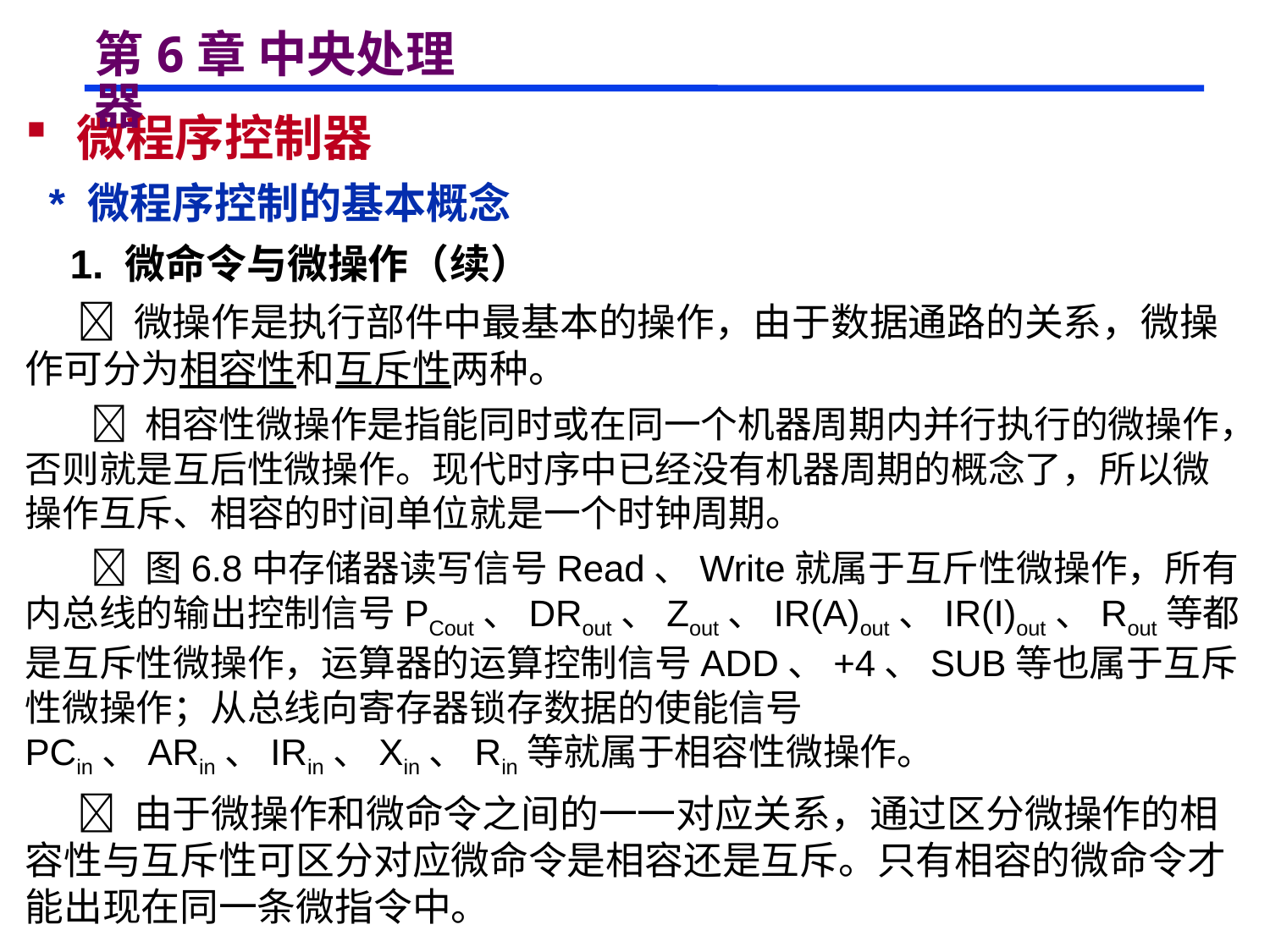

# 第6章 中央处理器
 微程序控制器
  * 微程序控制的基本概念
    1. 微命令与微操作（续）
      • 微操作是执行部件中最基本的操作，由于数据通路的关系，微操作可分为相容性和互斥性两种。
        ♦ 相容性微操作是指能同时或在同一个机器周期内并行执行的微操作，否则就是互后性微操作。现代时序中已经没有机器周期的概念了，所以微操作互斥、相容的时间单位就是一个时钟周期。
        ♦ 图6.8中存储器读写信号Read、Write就属于互斤性微操作，所有内总线的输出控制信号PCout、DRout、Zout、IR(A)out、IR(I)out、Rout等都是互斥性微操作，运算器的运算控制信号ADD、+4、SUB等也属于互斥性微操作；从总线向寄存器锁存数据的使能信号PCin、ARin、IRin、Xin、Rin等就属于相容性微操作。
      • 由于微操作和微命令之间的一一对应关系，通过区分微操作的相容性与互斥性可区分对应微命令是相容还是互斥。只有相容的微命令才能出现在同一条微指令中。